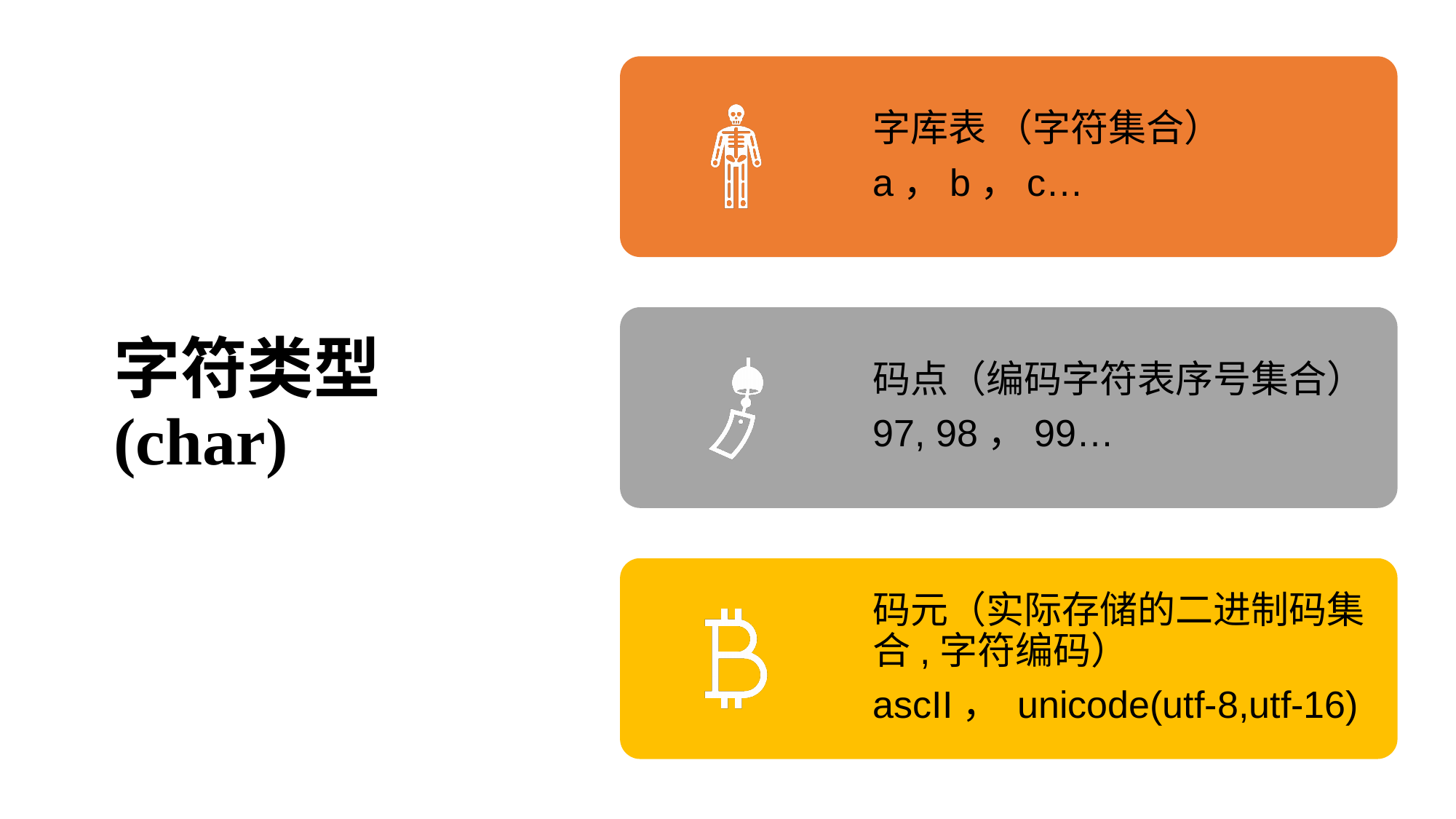

字库表 （字符集合）
a，b，c…
码点（编码字符表序号集合）
97, 98，99…
码元（实际存储的二进制码集合,字符编码）
ascII， unicode(utf-8,utf-16)
# 字符类型(char)